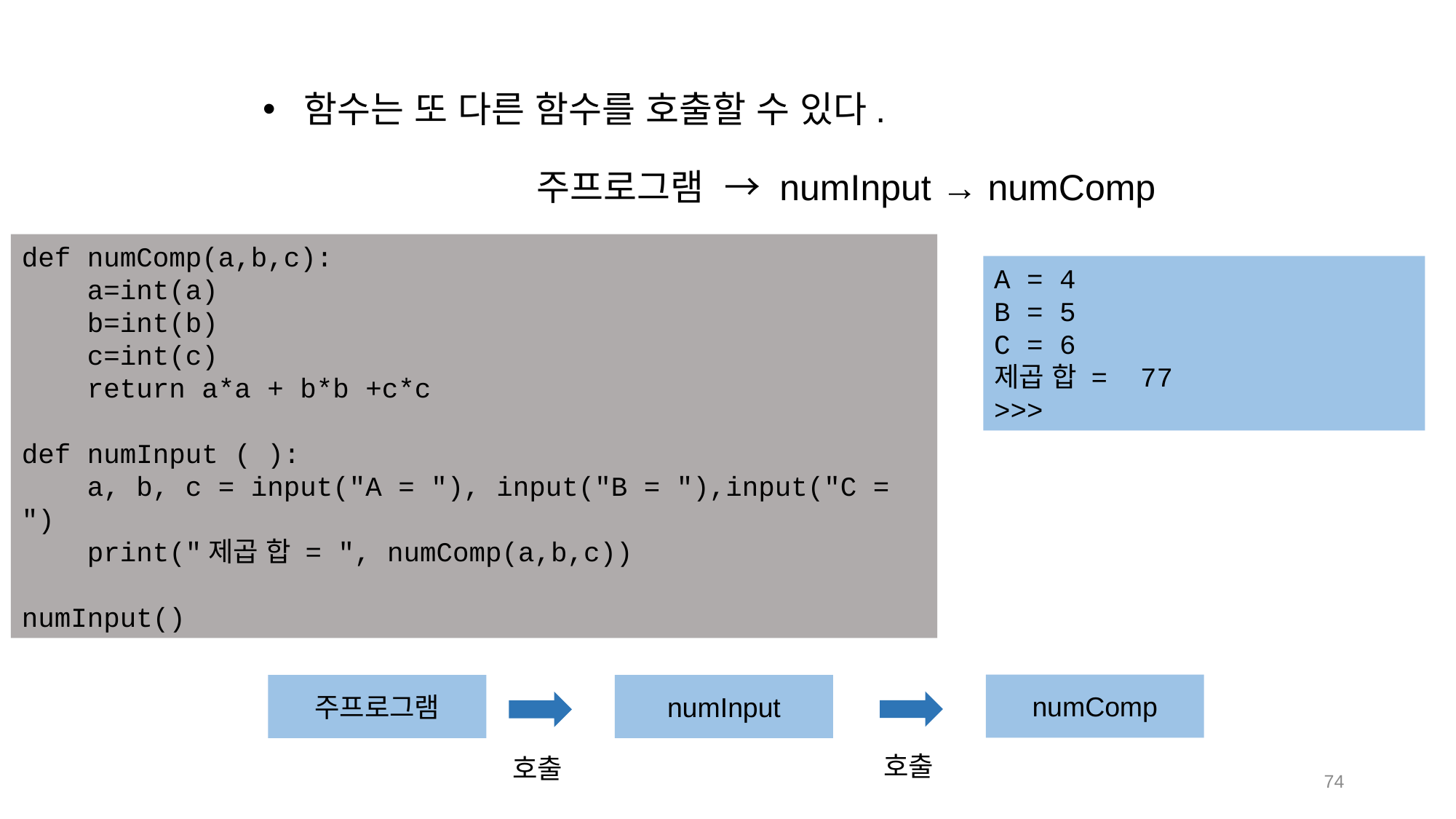

함수는 또 다른 함수를 호출할 수 있다.
주프로그램  → numInput → numComp
def numComp(a,b,c):
    a=int(a)
    b=int(b)
    c=int(c)
    return a*a + b*b +c*c

def numInput ( ):
    a, b, c = input("A = "), input("B = "),input("C = ")
    print("제곱 합 = ", numComp(a,b,c))

numInput()
A = 4
B = 5
C = 6
제곱 합 =  77
>>>
 numComp
 numInput
주프로그램

호출
호출
74